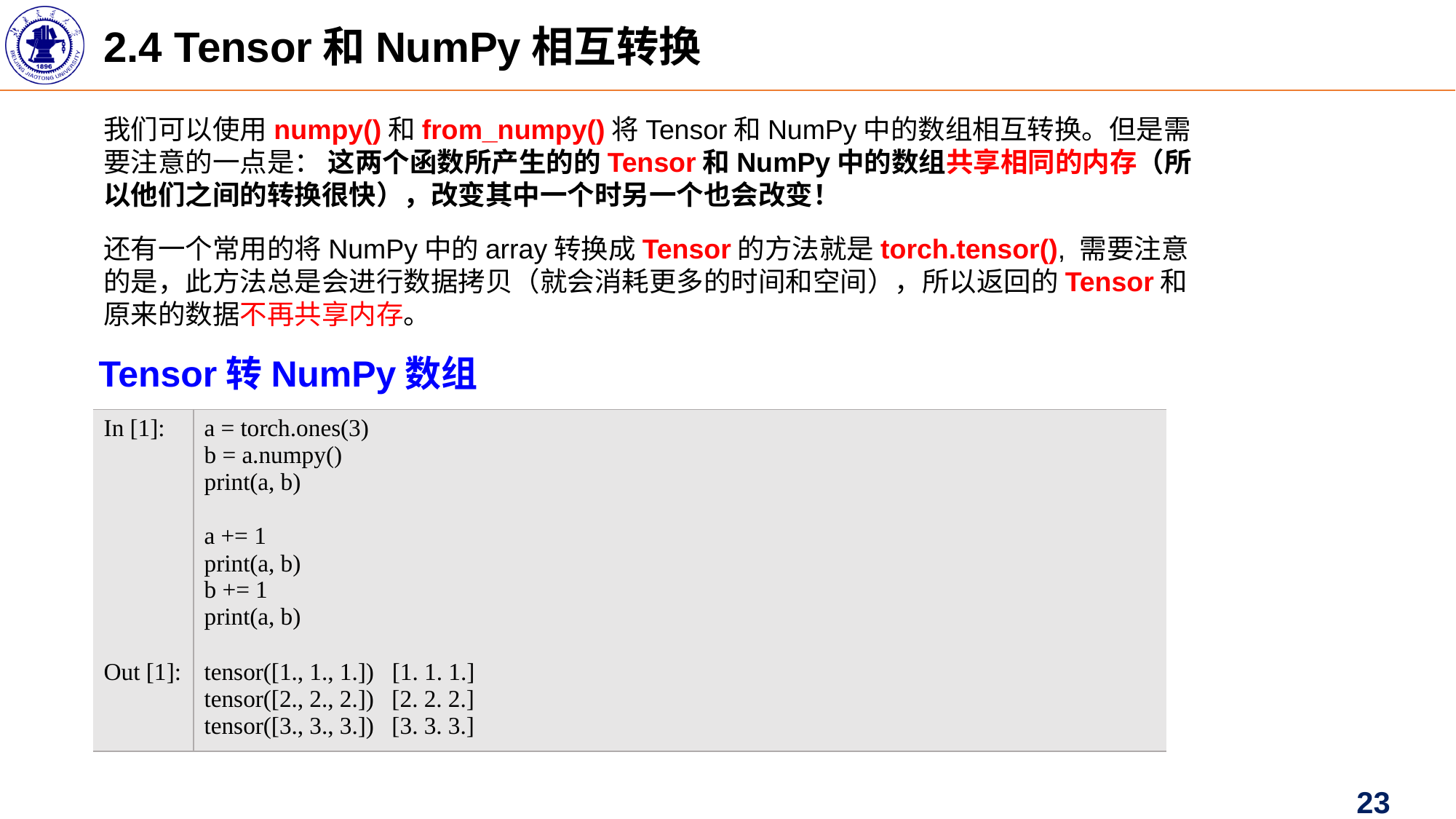

2.4 Tensor和NumPy相互转换
我们可以使用numpy()和from_numpy()将Tensor和NumPy中的数组相互转换。但是需要注意的一点是： 这两个函数所产生的的Tensor和NumPy中的数组共享相同的内存（所以他们之间的转换很快），改变其中一个时另一个也会改变！
还有一个常用的将NumPy中的array转换成Tensor的方法就是torch.tensor(), 需要注意的是，此方法总是会进行数据拷贝（就会消耗更多的时间和空间），所以返回的Tensor和原来的数据不再共享内存。
Tensor转NumPy数组
| In [1]: | a = torch.ones(3) b = a.numpy() print(a, b) a += 1 print(a, b) b += 1 print(a, b) |
| --- | --- |
| Out [1]: | tensor([1., 1., 1.]) [1. 1. 1.] tensor([2., 2., 2.]) [2. 2. 2.] tensor([3., 3., 3.]) [3. 3. 3.] |